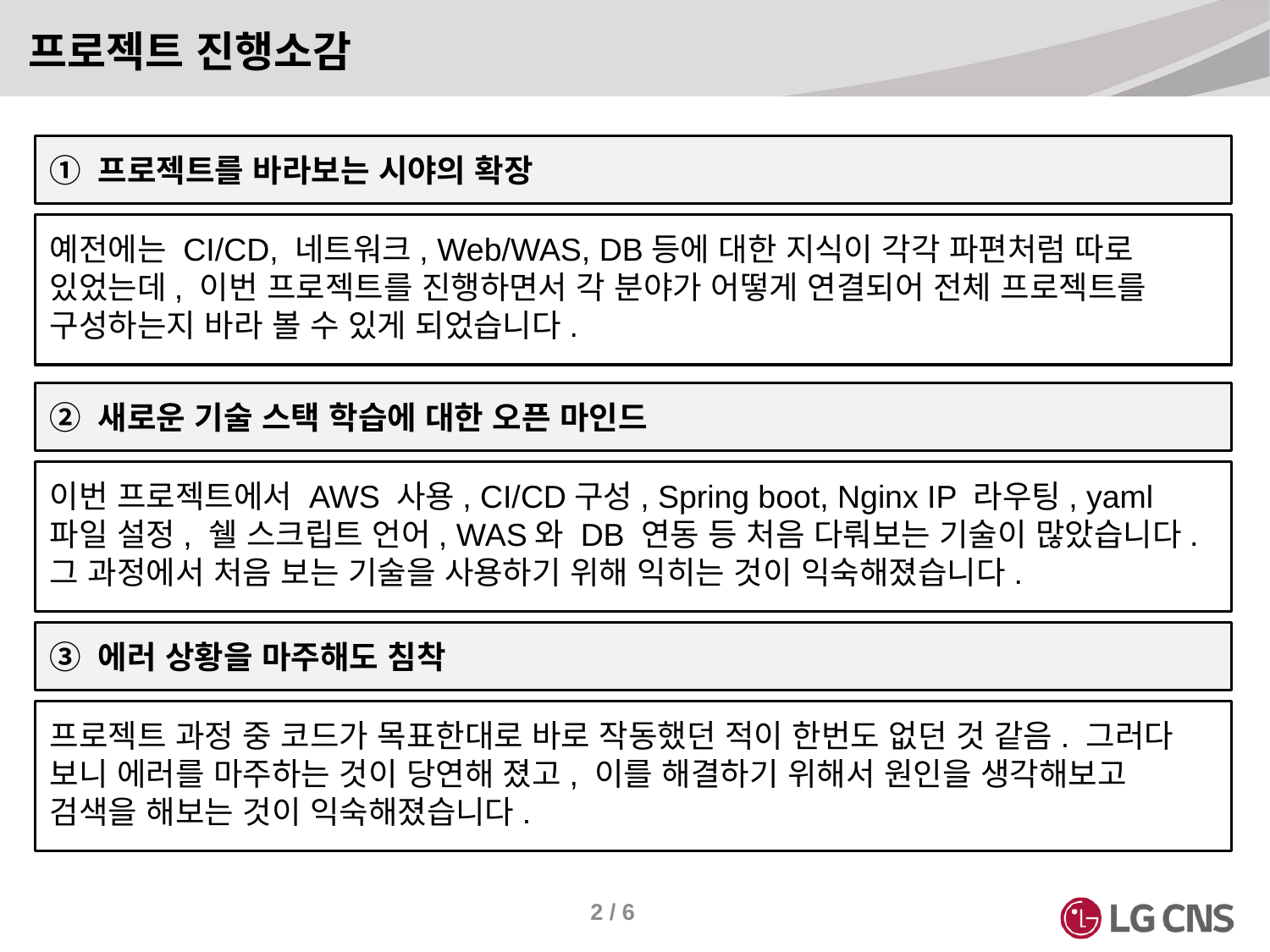

프로젝트 진행소감
① 프로젝트를 바라보는 시야의 확장

예전에는 CI/CD, 네트워크, Web/WAS, DB등에 대한 지식이 각각 파편처럼 따로 있었는데, 이번 프로젝트를 진행하면서 각 분야가 어떻게 연결되어 전체 프로젝트를 구성하는지 바라 볼 수 있게 되었습니다.
② 새로운 기술 스택 학습에 대한 오픈 마인드

이번 프로젝트에서 AWS 사용, CI/CD구성, Spring boot, Nginx IP 라우팅, yaml 파일 설정, 쉘 스크립트 언어, WAS와 DB 연동 등 처음 다뤄보는 기술이 많았습니다. 그 과정에서 처음 보는 기술을 사용하기 위해 익히는 것이 익숙해졌습니다.
③ 에러 상황을 마주해도 침착

프로젝트 과정 중 코드가 목표한대로 바로 작동했던 적이 한번도 없던 것 같음. 그러다 보니 에러를 마주하는 것이 당연해 졌고, 이를 해결하기 위해서 원인을 생각해보고 검색을 해보는 것이 익숙해졌습니다.
2 / 6